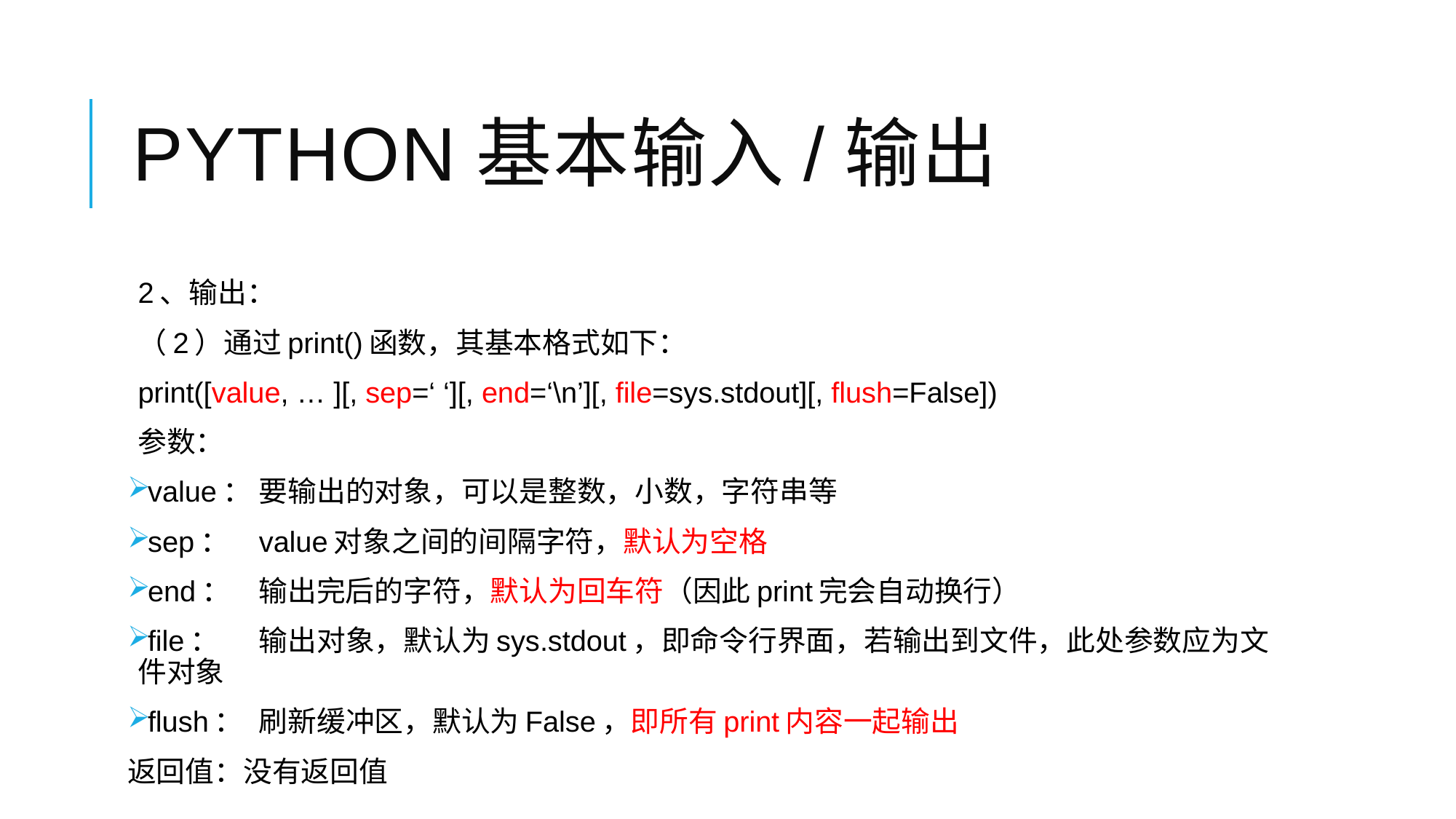

# Python基本输入/输出
2、输出：
（2）通过print()函数，其基本格式如下：
print([value, … ][, sep=‘ ‘][, end=‘\n’][, file=sys.stdout][, flush=False])
参数：
value：	要输出的对象，可以是整数，小数，字符串等
sep：	value对象之间的间隔字符，默认为空格
end：	输出完后的字符，默认为回车符（因此print完会自动换行）
file：	输出对象，默认为sys.stdout，即命令行界面，若输出到文件，此处参数应为文件对象
flush：	刷新缓冲区，默认为False，即所有print内容一起输出
返回值：没有返回值